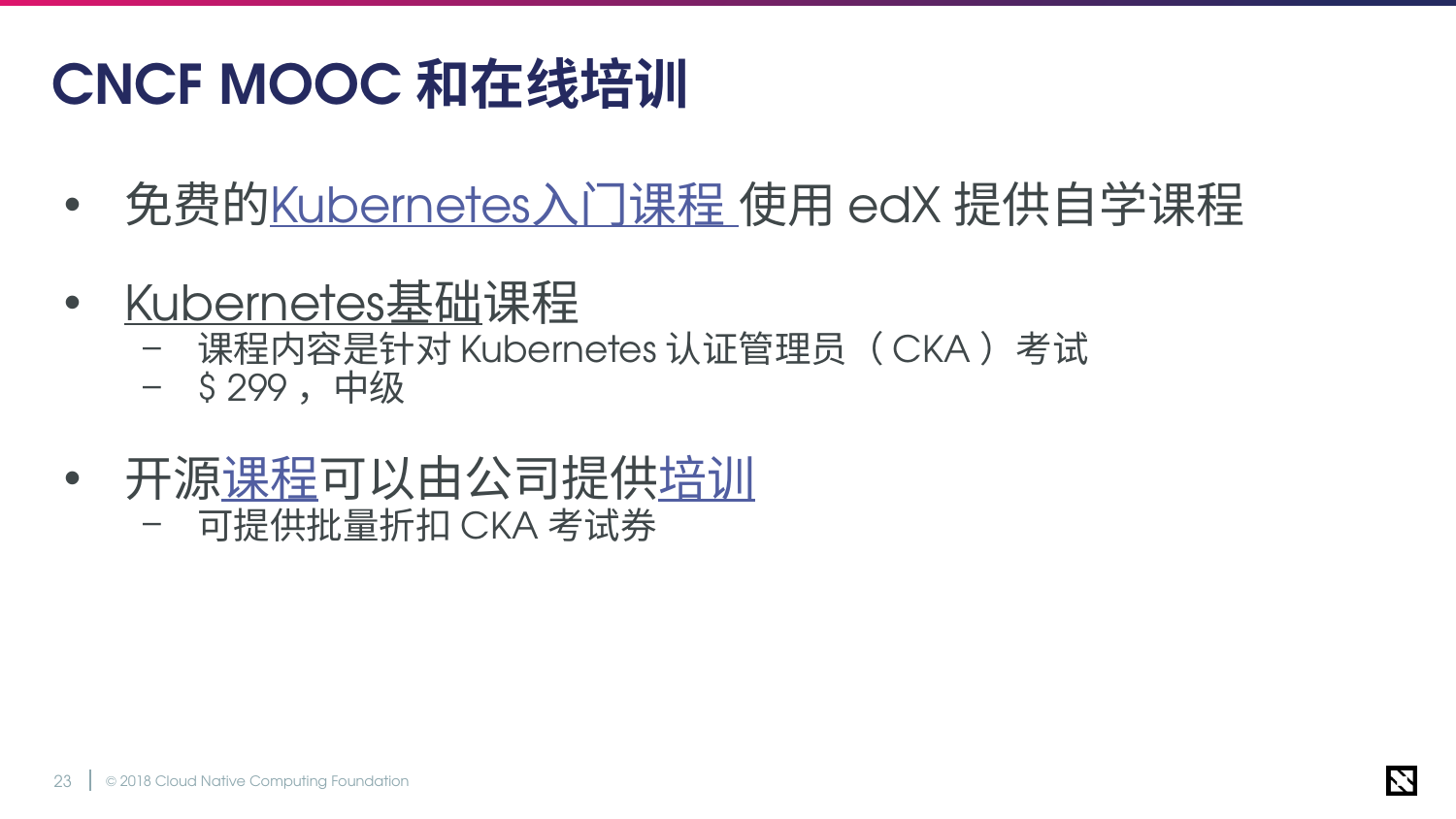

# CNCF MOOC和在线培训
免费的Kubernetes入门课程 使用edX提供自学课程

Kubernetes基础课程
课程内容是针对Kubernetes认证管理员（CKA）考试
$ 299，中级

开源课程可以由公司提供培训
可提供批量折扣CKA考试券